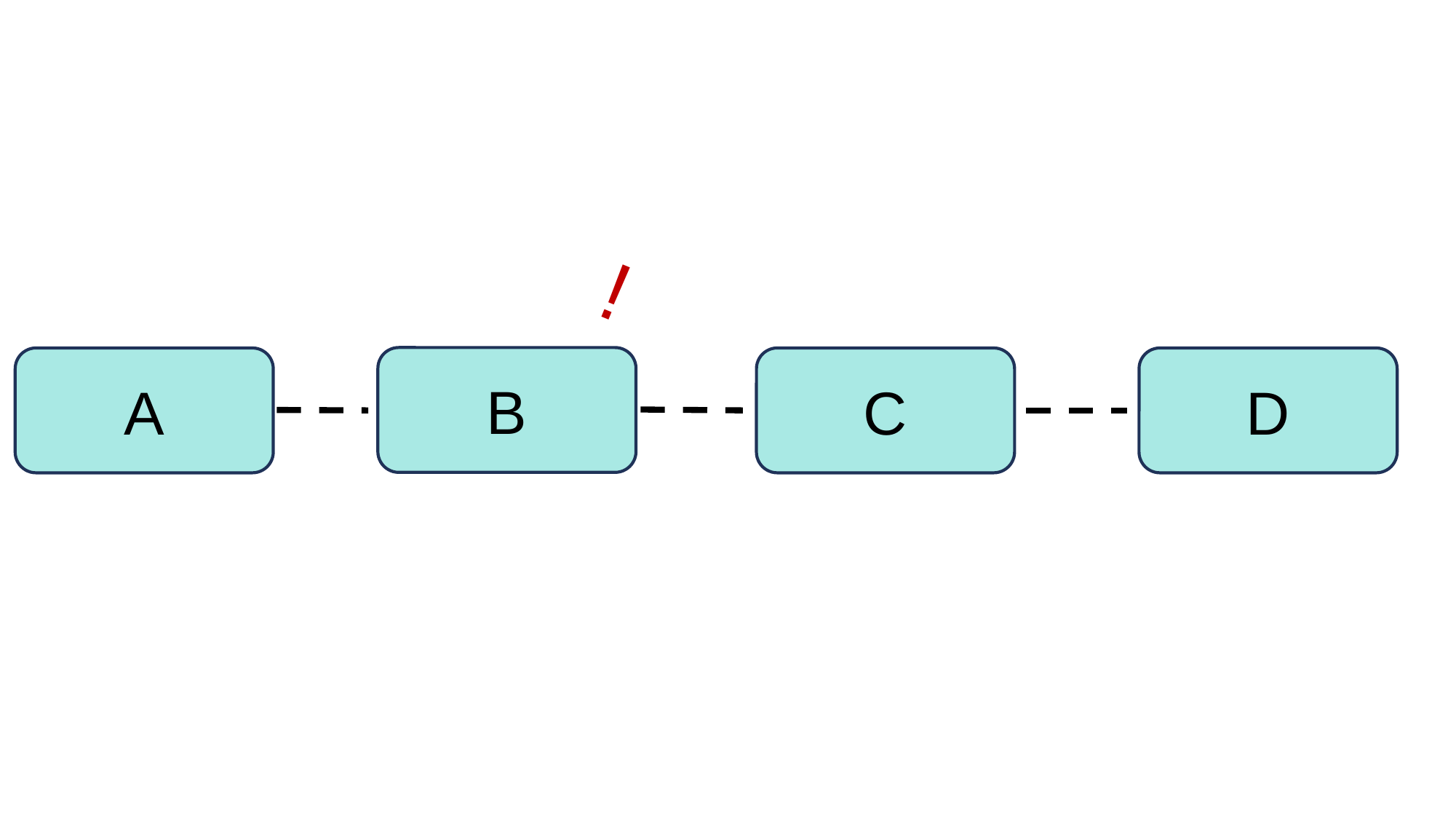

尾节点
头节点

!
B
A
C
D